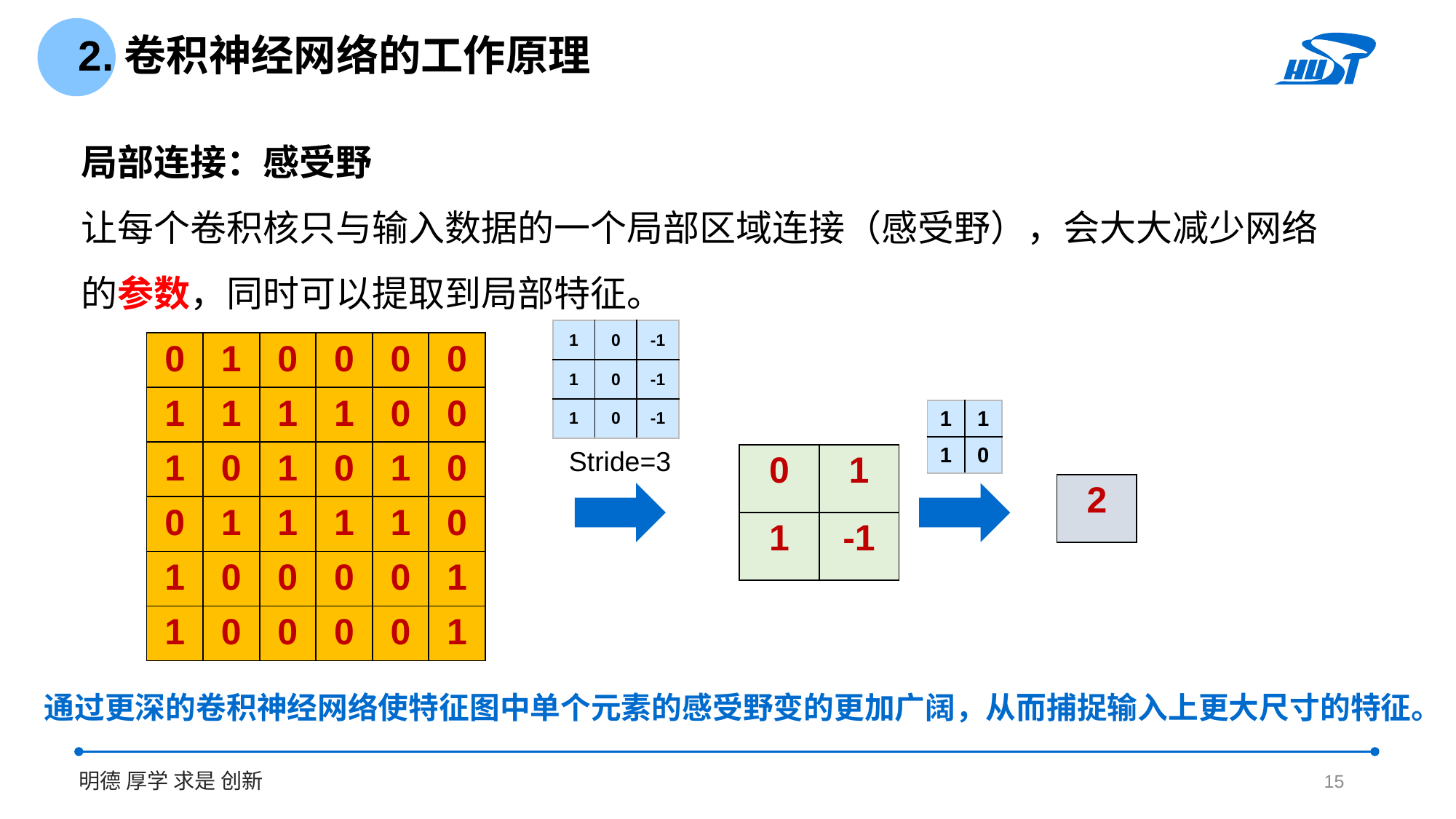

2.卷积神经网络的工作原理
局部连接：感受野
让每个卷积核只与输入数据的一个局部区域连接（感受野），会大大减少网络的参数，同时可以提取到局部特征。
| 1 | 0 | -1 |
| --- | --- | --- |
| 1 | 0 | -1 |
| 1 | 0 | -1 |
| 0 | 1 | 0 | 0 | 0 | 0 |
| --- | --- | --- | --- | --- | --- |
| 1 | 1 | 1 | 1 | 0 | 0 |
| 1 | 0 | 1 | 0 | 1 | 0 |
| 0 | 1 | 1 | 1 | 1 | 0 |
| 1 | 0 | 0 | 0 | 0 | 1 |
| 1 | 0 | 0 | 0 | 0 | 1 |
| 1 | 1 |
| --- | --- |
| 1 | 0 |
Stride=3
| 0 | 1 |
| --- | --- |
| 1 | -1 |
| 2 |
| --- |

通过更深的卷积神经网络使特征图中单个元素的感受野变的更加广阔，从而捕捉输入上更大尺寸的特征。
15